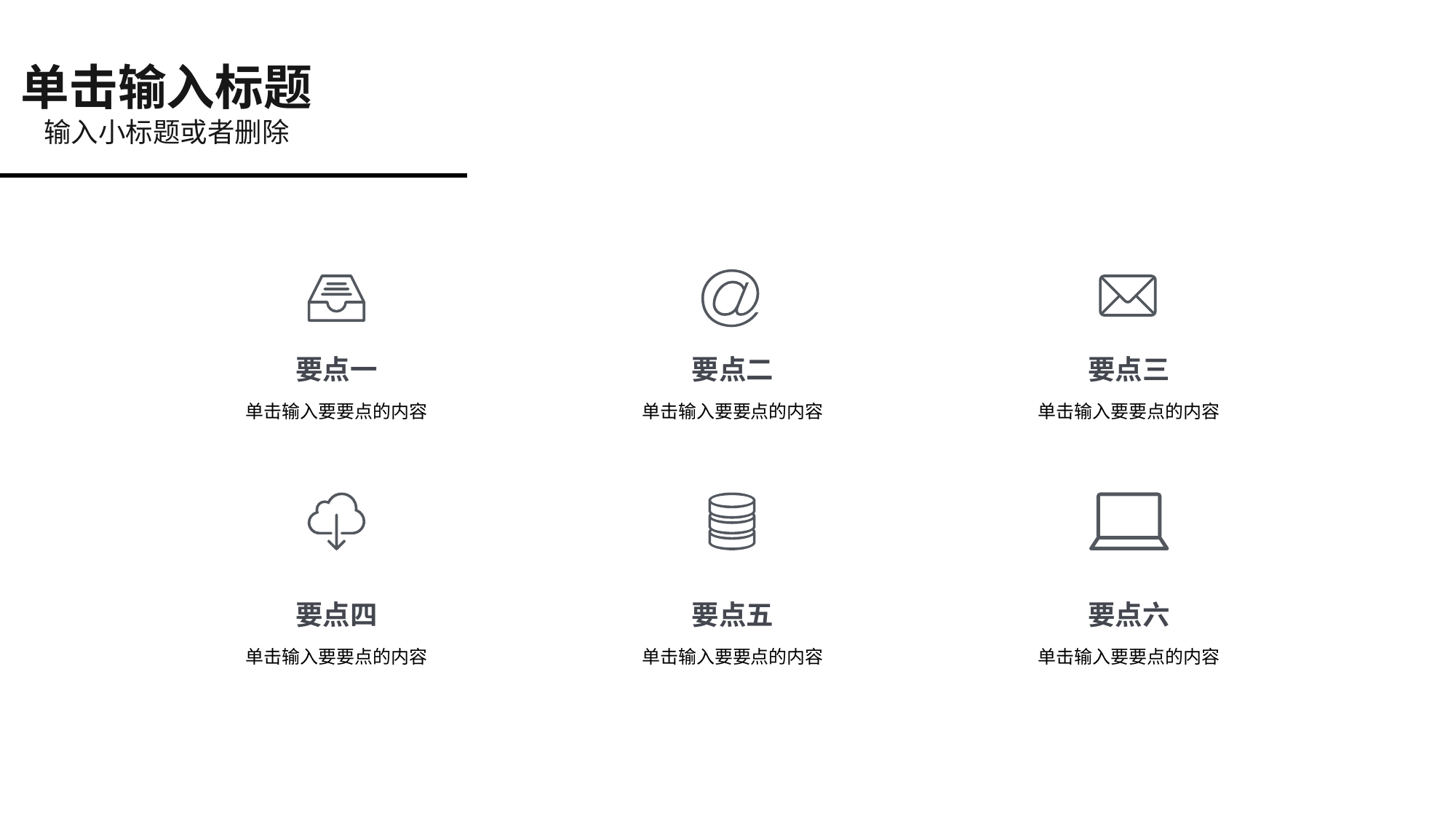

单击输入标题
输入小标题或者删除

要点一
单击输入要要点的内容
要点二
单击输入要要点的内容
要点三
单击输入要要点的内容

要点四
单击输入要要点的内容
要点五
单击输入要要点的内容
要点六
单击输入要要点的内容